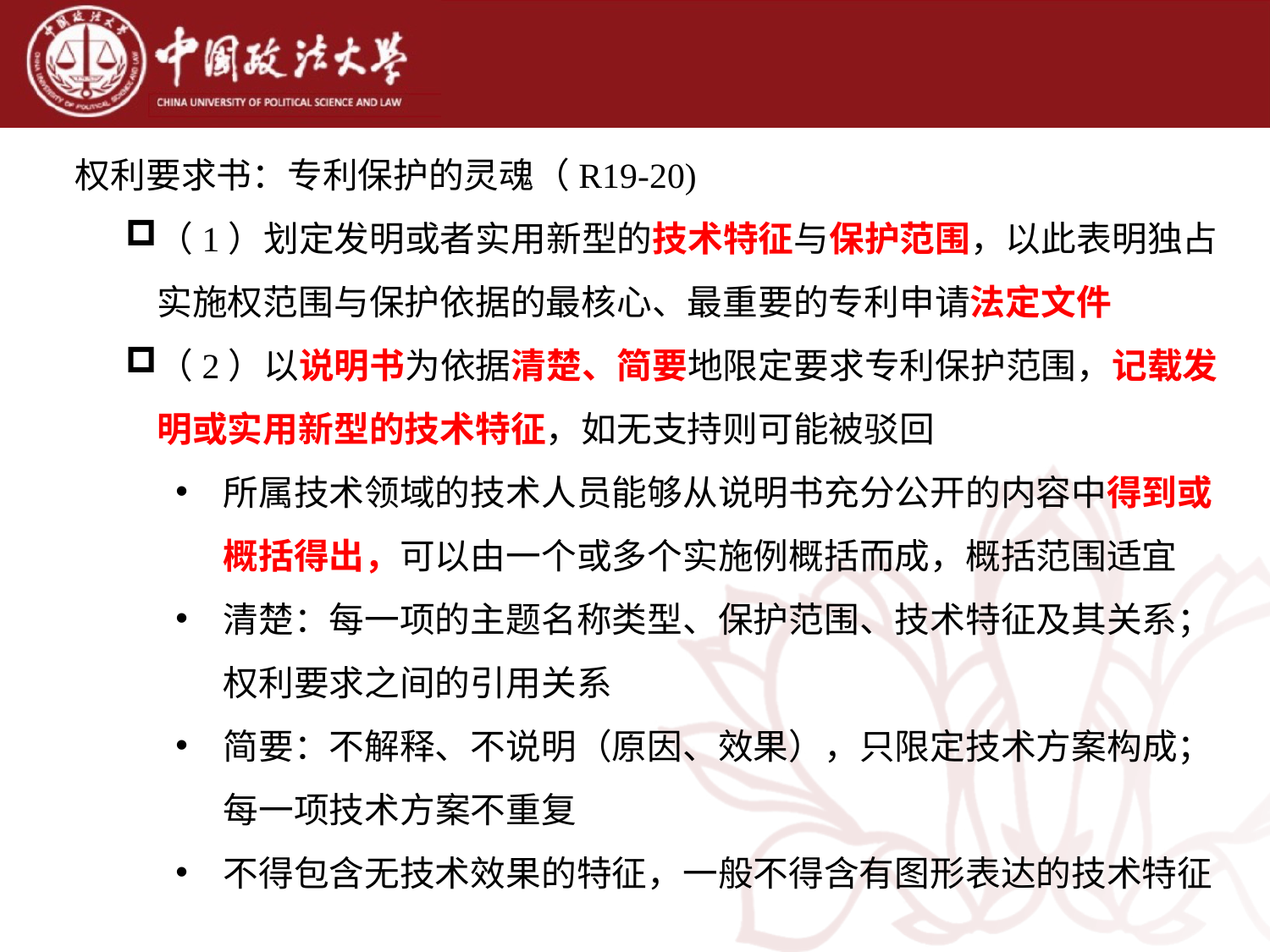

权利要求书：专利保护的灵魂（R19-20)
（1）划定发明或者实用新型的技术特征与保护范围，以此表明独占实施权范围与保护依据的最核心、最重要的专利申请法定文件
（2）以说明书为依据清楚、简要地限定要求专利保护范围，记载发明或实用新型的技术特征，如无支持则可能被驳回
所属技术领域的技术人员能够从说明书充分公开的内容中得到或概括得出，可以由一个或多个实施例概括而成，概括范围适宜
清楚：每一项的主题名称类型、保护范围、技术特征及其关系；权利要求之间的引用关系
简要：不解释、不说明（原因、效果），只限定技术方案构成；每一项技术方案不重复
不得包含无技术效果的特征，一般不得含有图形表达的技术特征